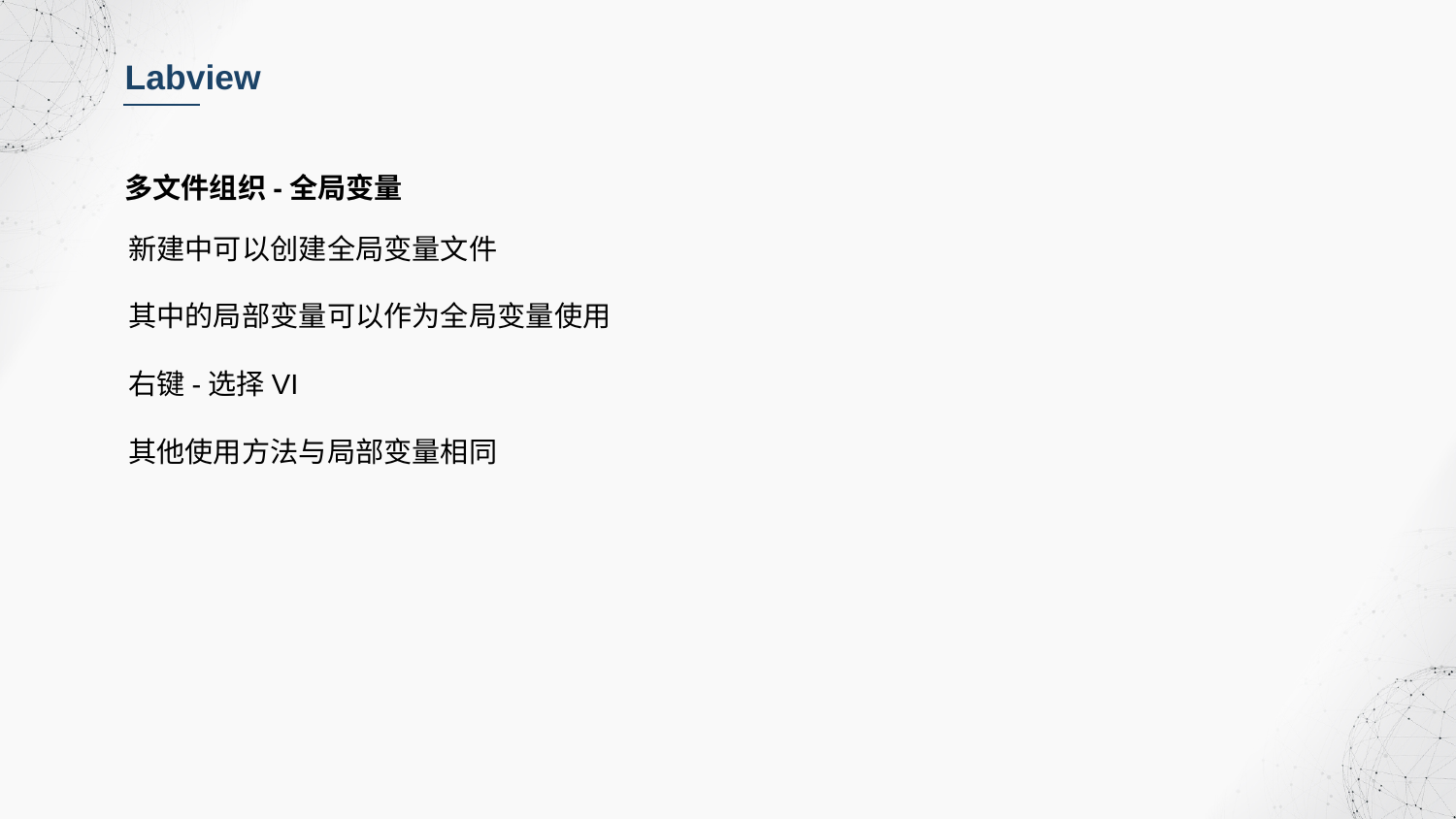

Labview
多文件组织-全局变量
新建中可以创建全局变量文件

其中的局部变量可以作为全局变量使用

右键-选择VI

其他使用方法与局部变量相同